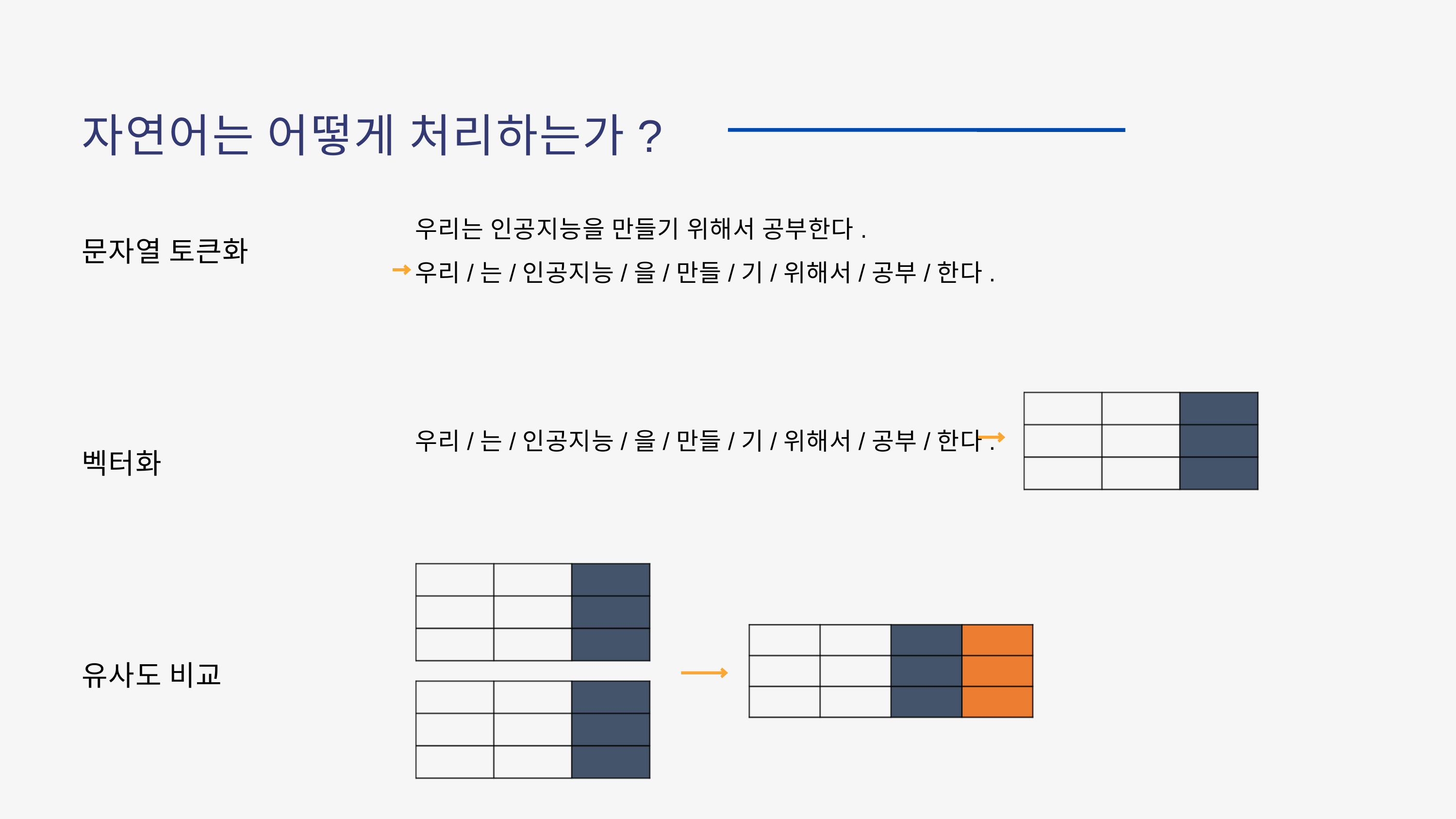

자연어는 어떻게 처리하는가?

우리는 인공지능을 만들기 위해서 공부한다.
우리/는/인공지능/을/만들/기/위해서/공부/한다.
문자열 토큰화

우리/는/인공지능/을/만들/기/위해서/공부/한다.
벡터화

유사도 비교